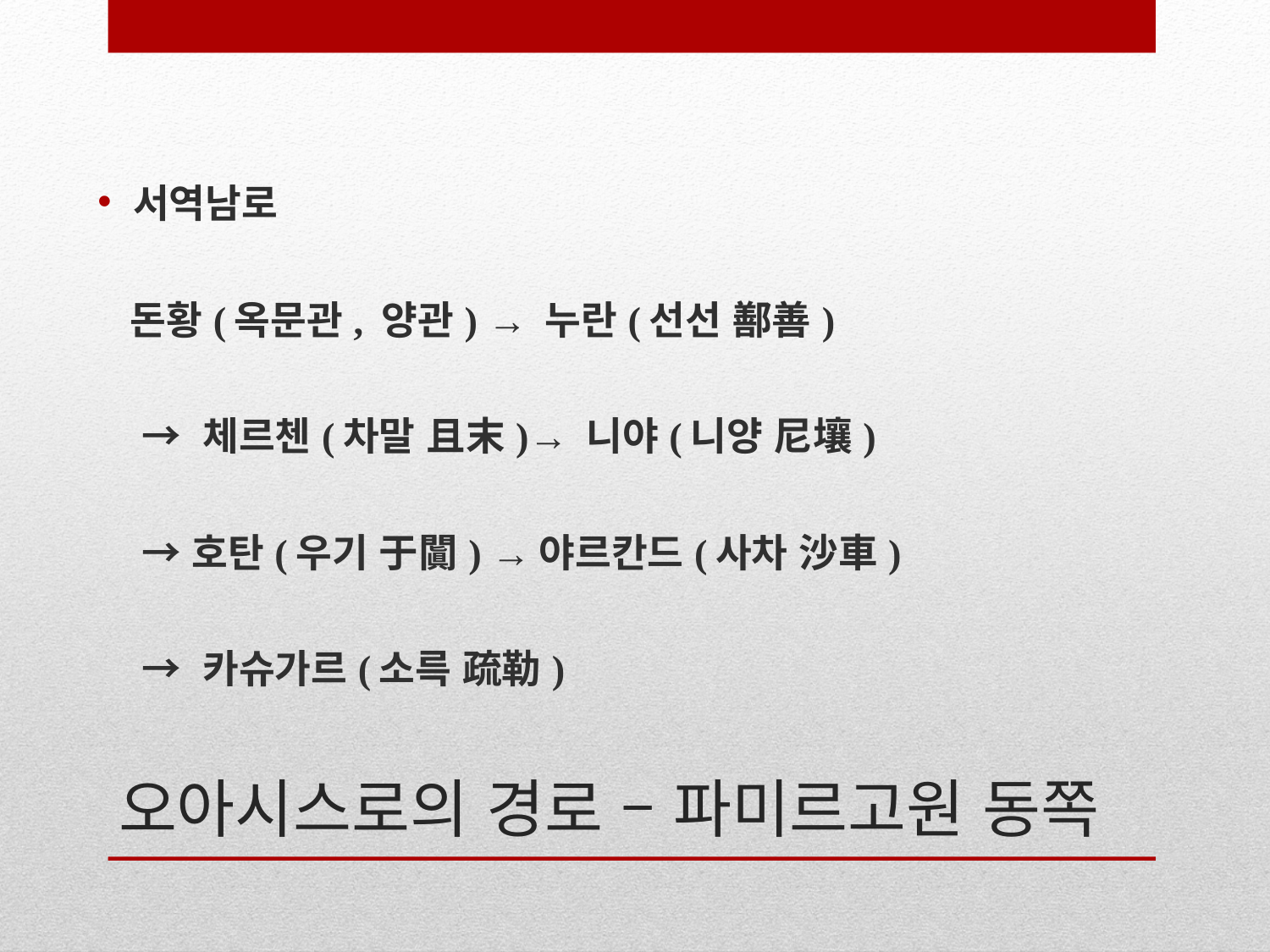

서역남로

  돈황(옥문관, 양관) → 누란(선선 鄯善)

    → 체르첸(차말 且末)→ 니야(니양 尼壤)

    →호탄(우기 于闐) →야르칸드(사차 沙車)

    → 카슈가르(소륵 疏勒)

# 오아시스로의 경로 – 파미르고원 동쪽